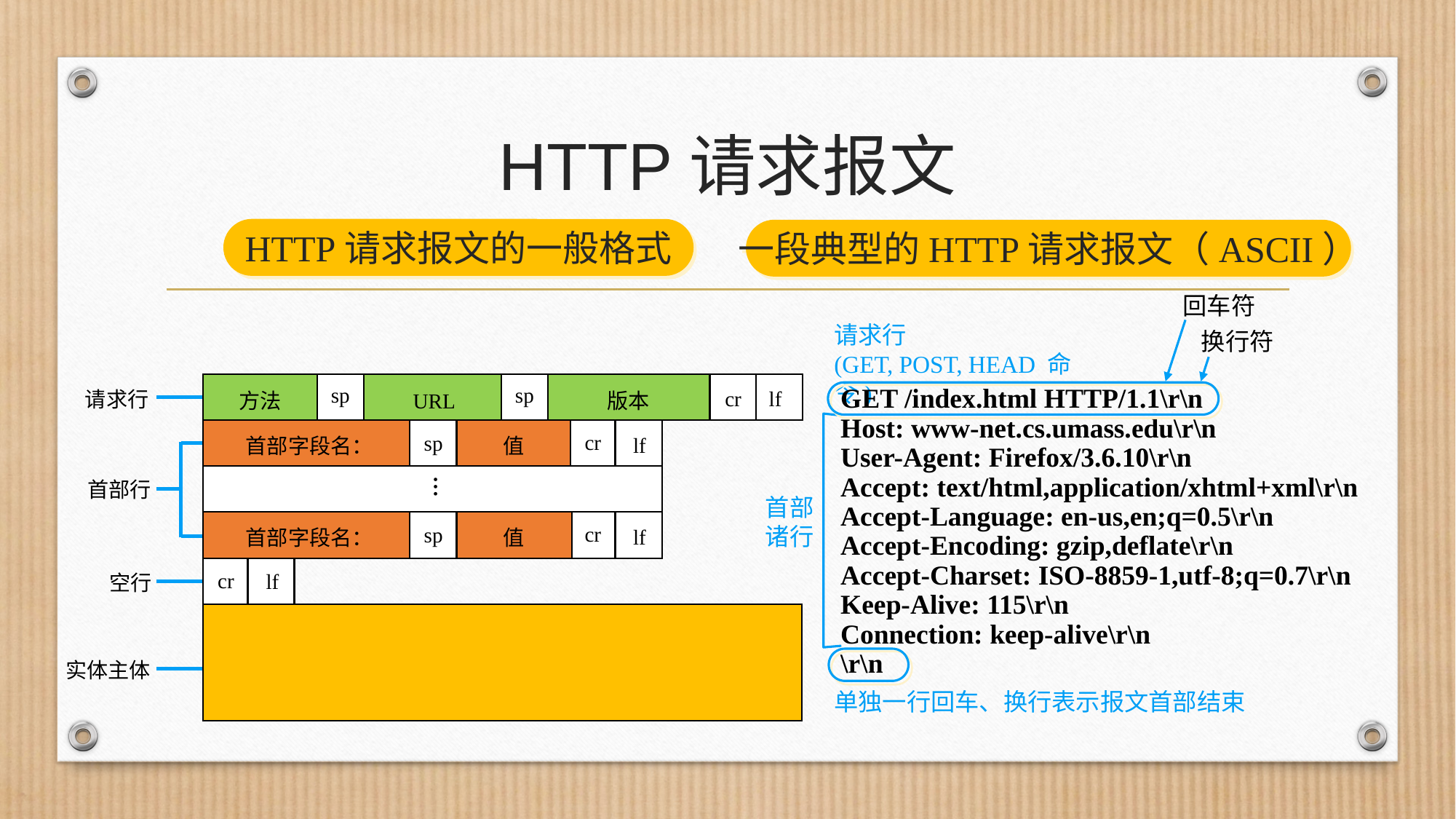

# HTTP请求报文
HTTP请求报文的一般格式
一段典型的HTTP请求报文（ASCII）
回车符
请求行
(GET, POST, HEAD 命令)

换行符

方法
sp

URL
sp

版本

cr

lf
请求行
GET /index.html HTTP/1.1\r\n
Host: www-net.cs.umass.edu\r\n
User-Agent: Firefox/3.6.10\r\n
Accept: text/html,application/xhtml+xml\r\n
Accept-Language: en-us,en;q=0.5\r\n
Accept-Encoding: gzip,deflate\r\n
Accept-Charset: ISO-8859-1,utf-8;q=0.7\r\n
Keep-Alive: 115\r\n
Connection: keep-alive\r\n
\r\n

首部字段名：

sp

值

cr

lf

…
首部行
首部
 诸行

首部字段名：

sp

值

cr

lf

cr

lf
空行

实体主体
单独一行回车、换行表示报文首部结束